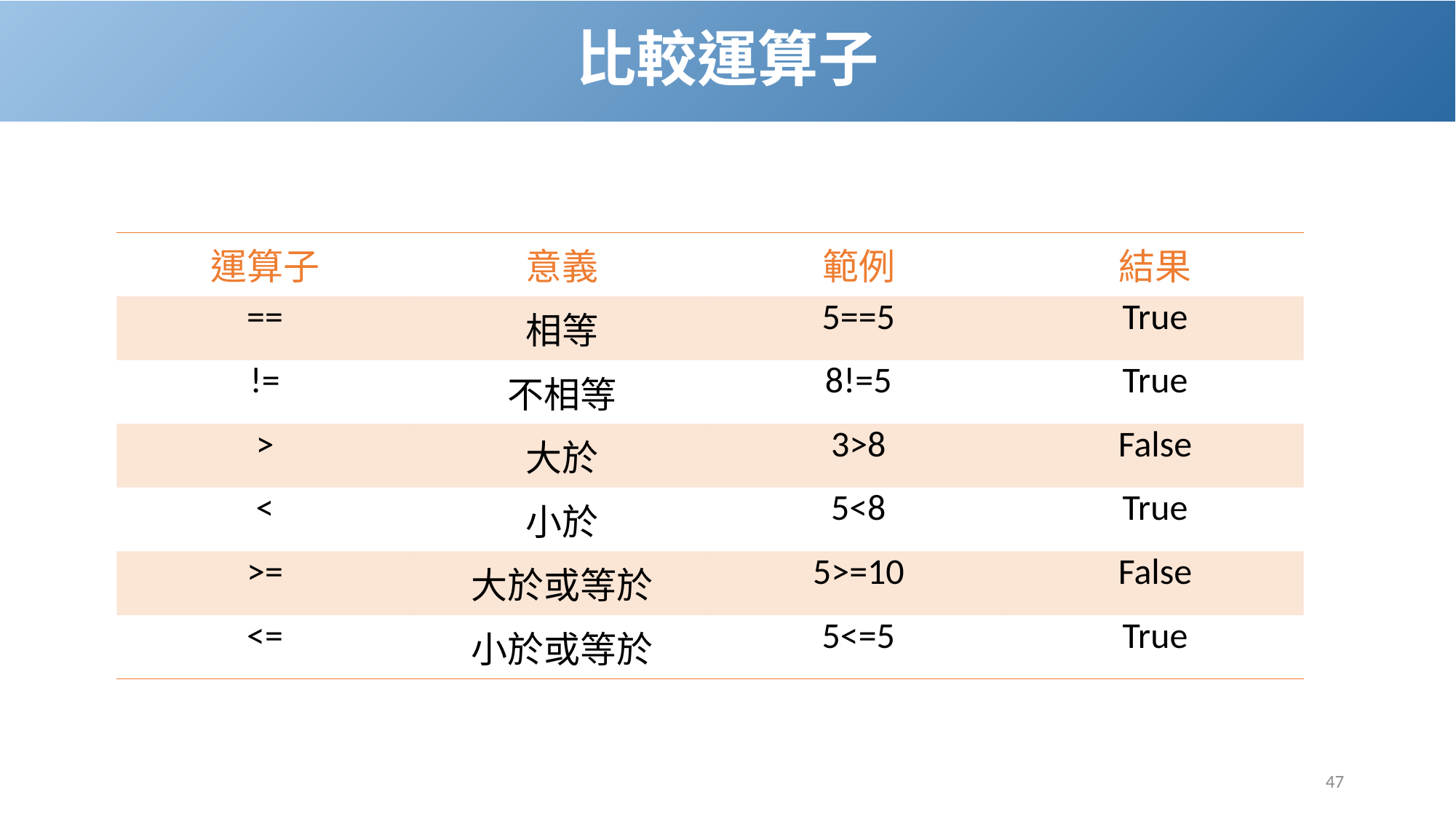

# 比較運算子
| 運算子 | 意義 | 範例 | 結果 |
| --- | --- | --- | --- |
| == | 相等 | 5==5 | True |
| != | 不相等 | 8!=5 | True |
| > | 大於 | 3>8 | False |
| < | 小於 | 5<8 | True |
| >= | 大於或等於 | 5>=10 | False |
| <= | 小於或等於 | 5<=5 | True |
47